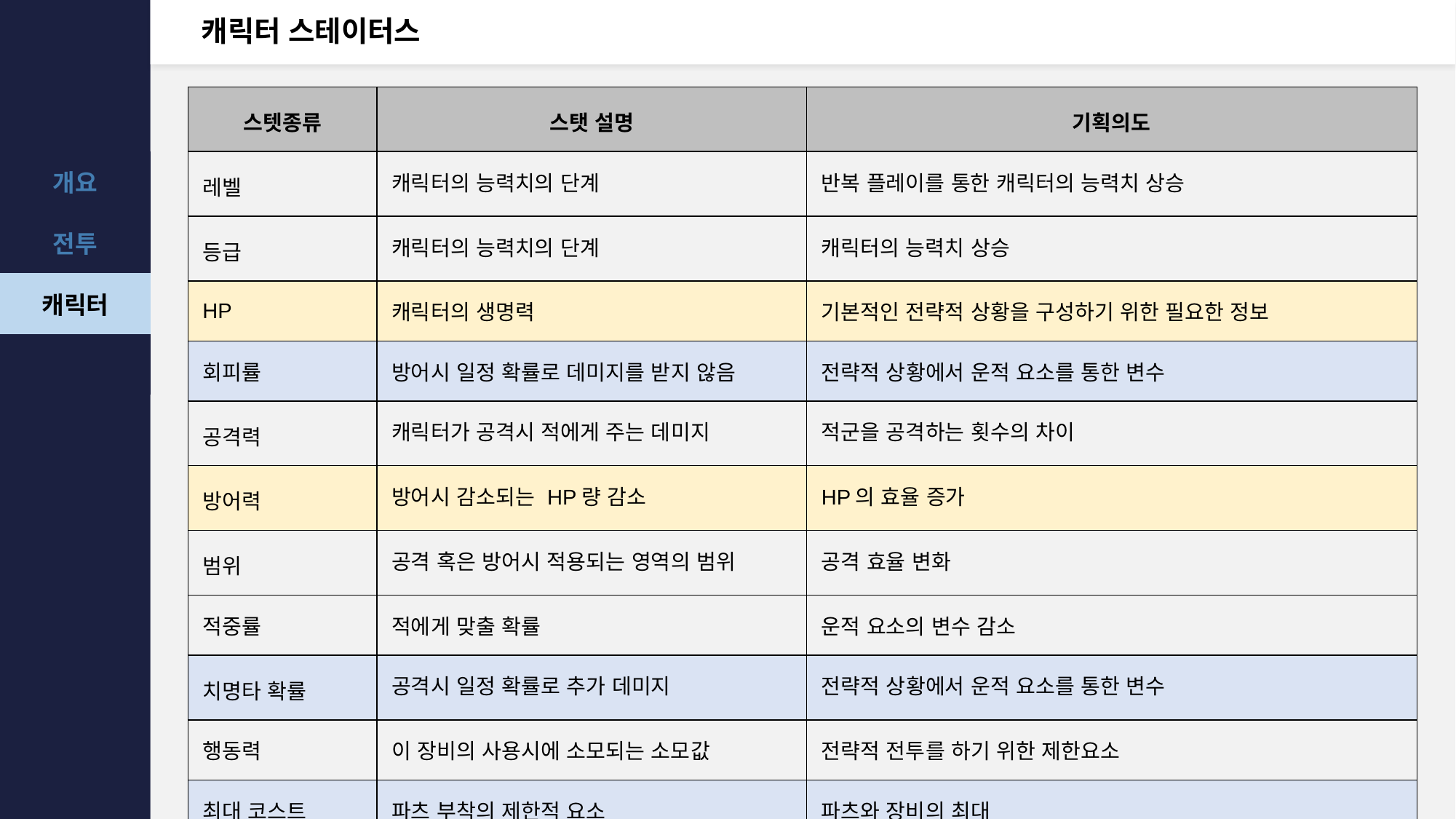

# 캐릭터 스테이터스
| 스텟종류 | 스탯 설명 | 기획의도 |
| --- | --- | --- |
| 레벨 | 캐릭터의 능력치의 단계 | 반복 플레이를 통한 캐릭터의 능력치 상승 |
| 등급 | 캐릭터의 능력치의 단계 | 캐릭터의 능력치 상승 |
| HP | 캐릭터의 생명력 | 기본적인 전략적 상황을 구성하기 위한 필요한 정보 |
| 회피률 | 방어시 일정 확률로 데미지를 받지 않음 | 전략적 상황에서 운적 요소를 통한 변수 |
| 공격력 | 캐릭터가 공격시 적에게 주는 데미지 | 적군을 공격하는 횟수의 차이 |
| 방어력 | 방어시 감소되는 HP량 감소 | HP의 효율 증가 |
| 범위 | 공격 혹은 방어시 적용되는 영역의 범위 | 공격 효율 변화 |
| 적중률 | 적에게 맞출 확률 | 운적 요소의 변수 감소 |
| 치명타 확률 | 공격시 일정 확률로 추가 데미지 | 전략적 상황에서 운적 요소를 통한 변수 |
| 행동력 | 이 장비의 사용시에 소모되는 소모값 | 전략적 전투를 하기 위한 제한요소 |
| 최대 코스트 | 파츠 부착의 제한적 요소 | 파츠와 장비의 최대 |
| 타입 | 상성을 통한 데미지 증감 | 상성을 통한 전략 구성과 캐릭터의 수집의 이유를 주기 위해 |